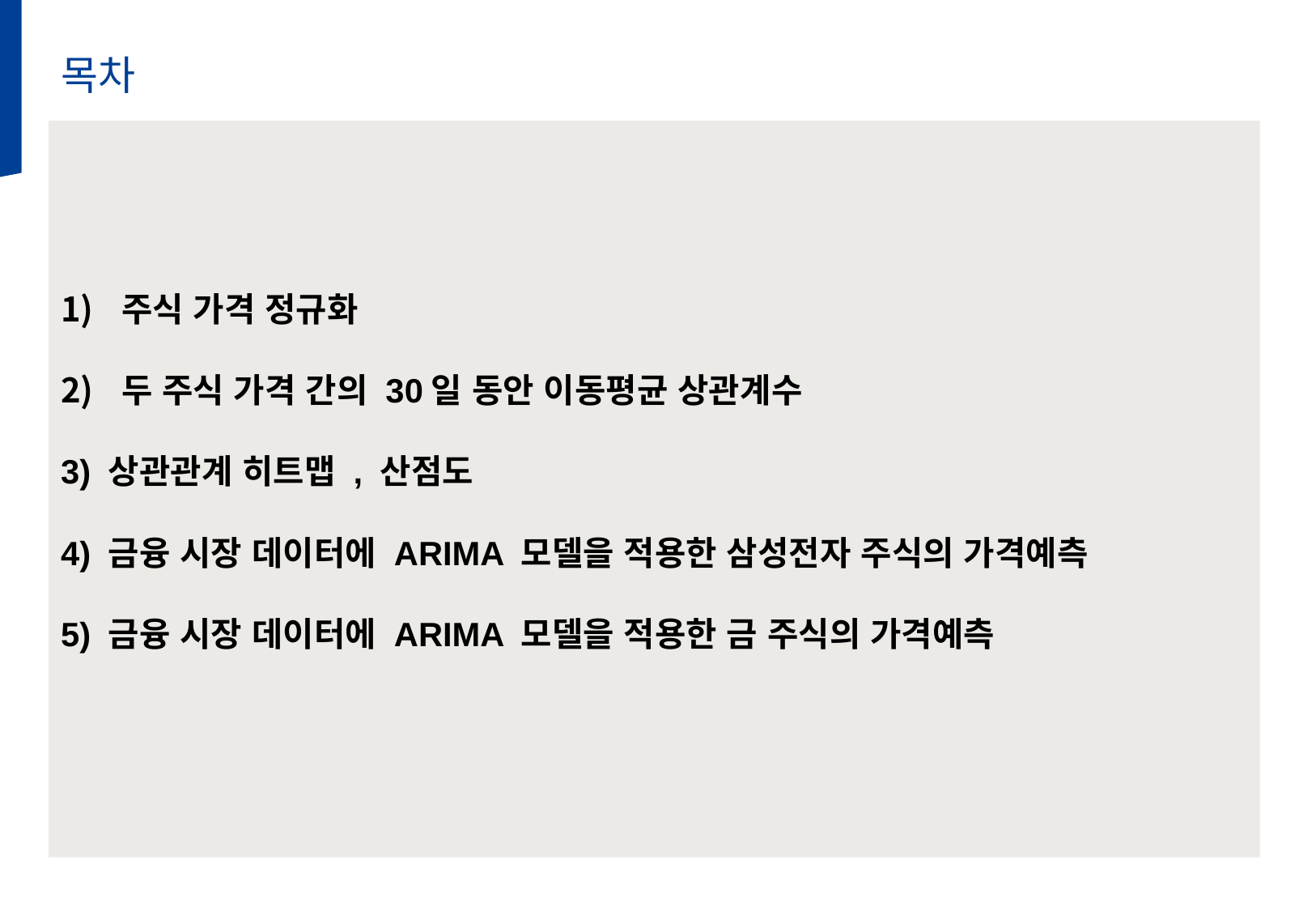

목차
주식 가격 정규화

두 주식 가격 간의 30일 동안 이동평균 상관계수

3) 상관관계 히트맵 , 산점도

4) 금융 시장 데이터에 ARIMA 모델을 적용한 삼성전자 주식의 가격예측

5) 금융 시장 데이터에 ARIMA 모델을 적용한 금 주식의 가격예측